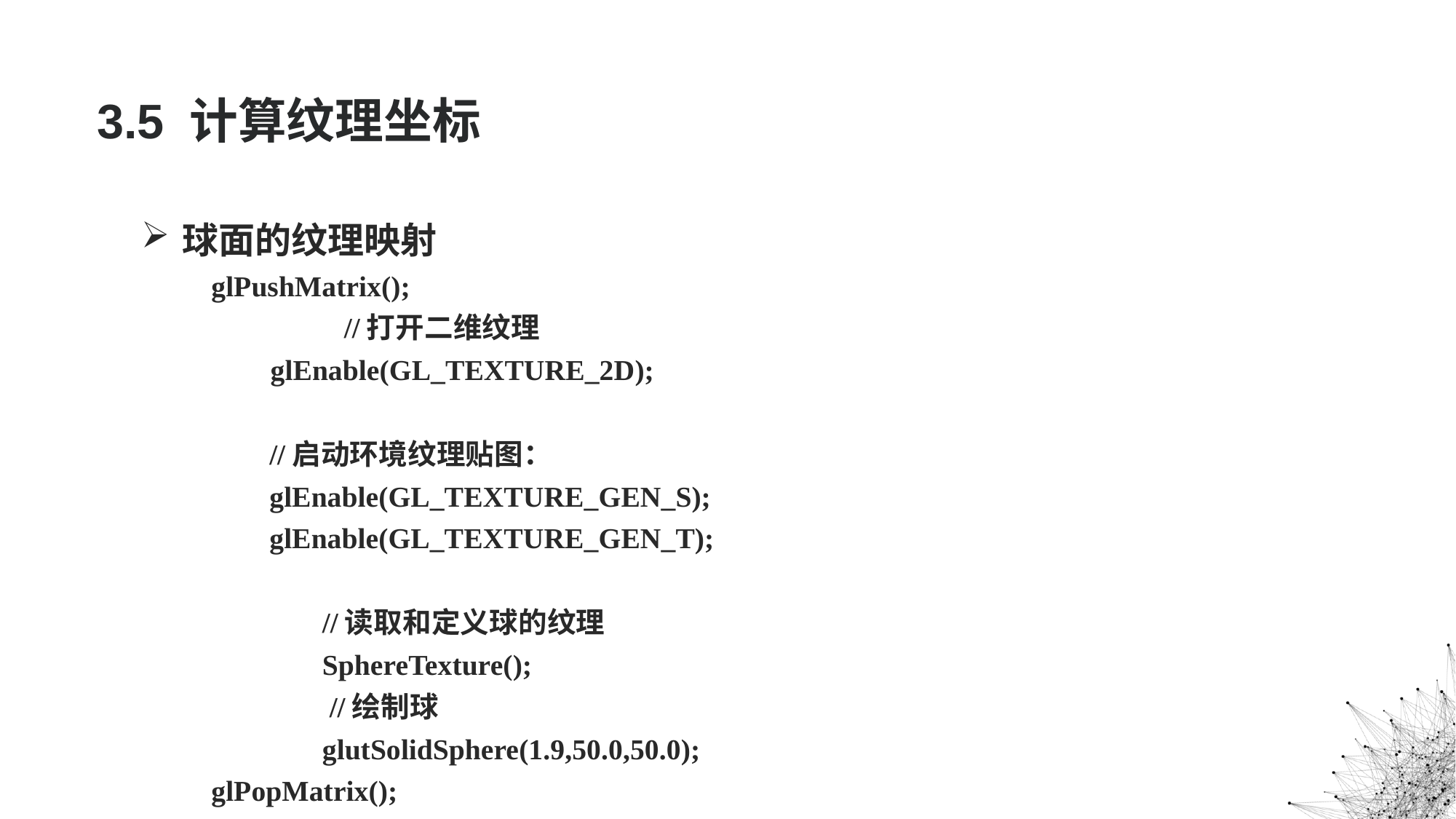

# 3.5 计算纹理坐标
球面的纹理映射
glPushMatrix();
	    //打开二维纹理
 glEnable(GL_TEXTURE_2D);

        //启动环境纹理贴图：
        glEnable(GL_TEXTURE_GEN_S);
        glEnable(GL_TEXTURE_GEN_T);

	 //读取和定义球的纹理
    	 SphereTexture();
	  //绘制球
	 glutSolidSphere(1.9,50.0,50.0);
glPopMatrix();